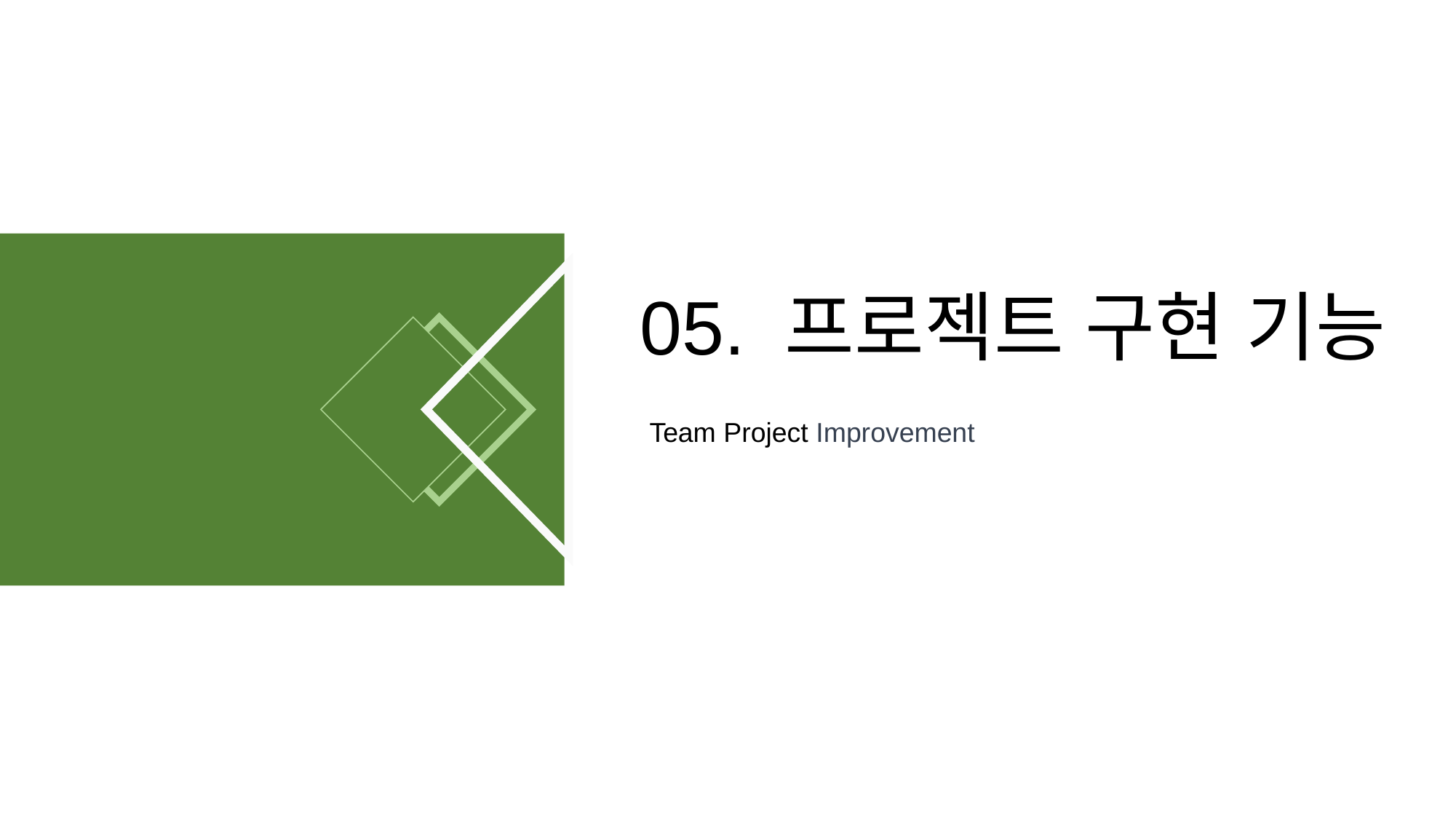

05. 프로젝트 구현 기능

Team Project Improvement